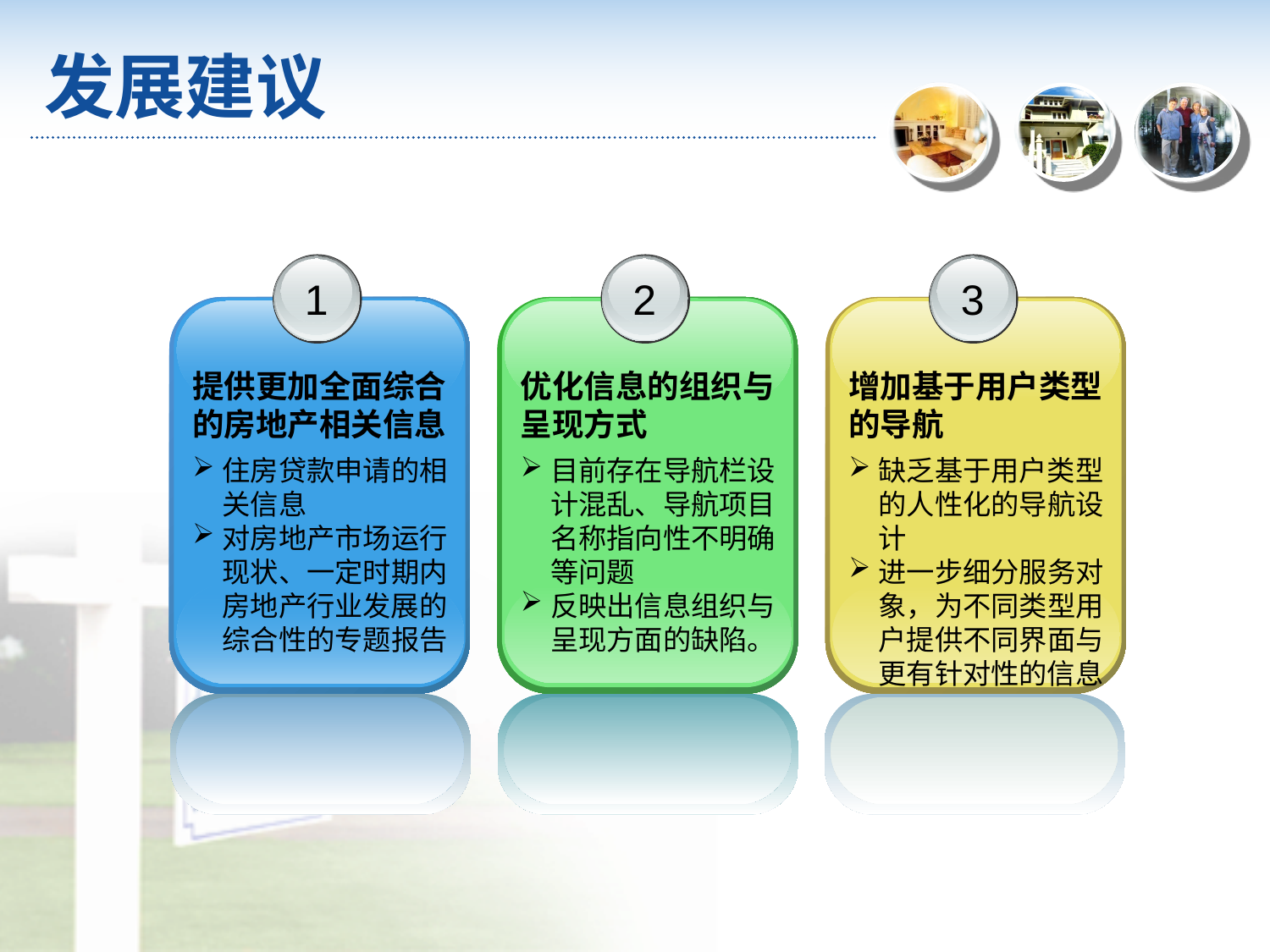

# 发展建议

1

提供更加全面综合的房地产相关信息
住房贷款申请的相关信息
对房地产市场运行现状、一定时期内房地产行业发展的综合性的专题报告

2

优化信息的组织与呈现方式
目前存在导航栏设计混乱、导航项目名称指向性不明确等问题
反映出信息组织与呈现方面的缺陷。

3

增加基于用户类型的导航
缺乏基于用户类型的人性化的导航设计
进一步细分服务对象，为不同类型用户提供不同界面与更有针对性的信息与服务